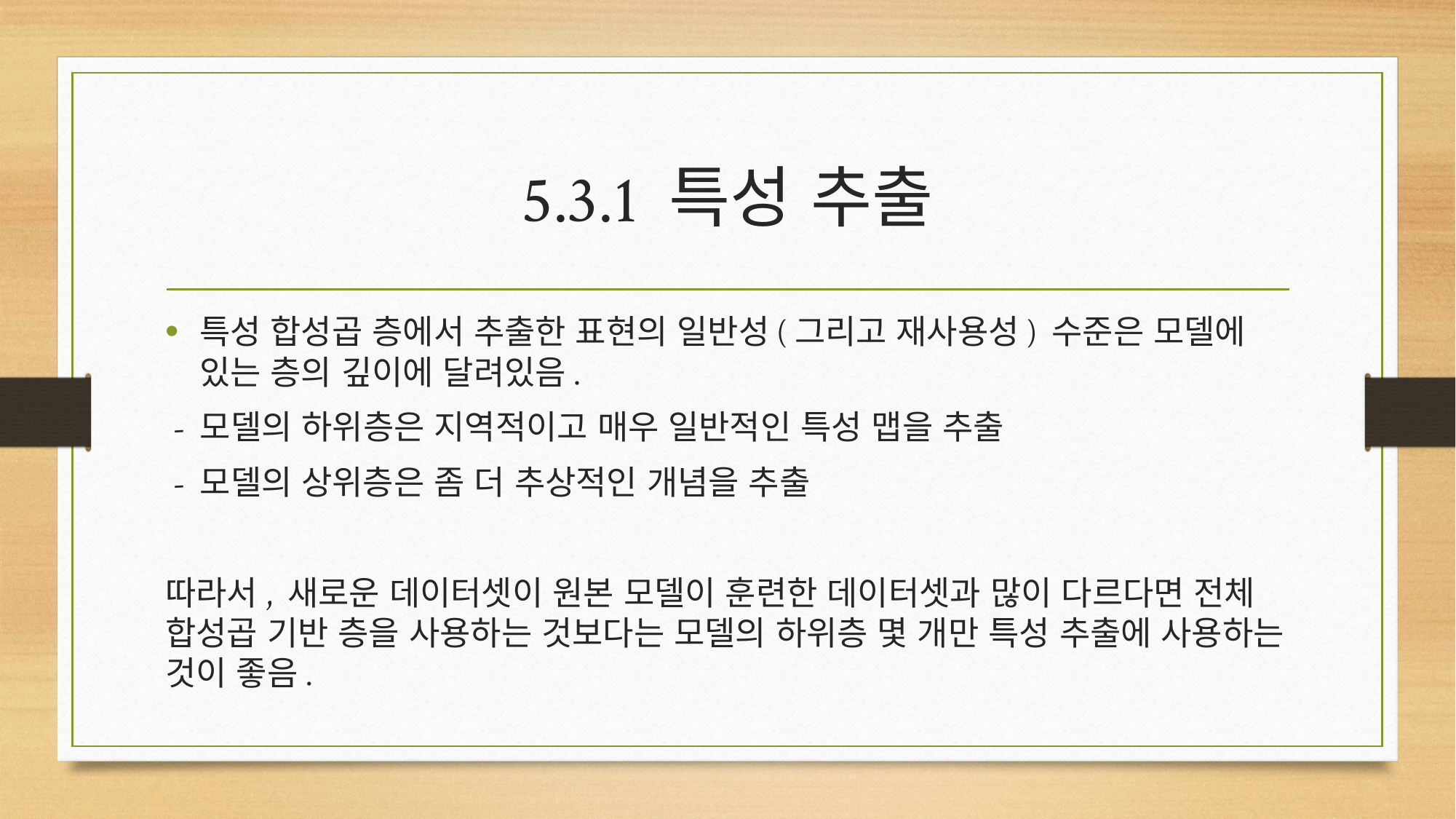

# 5.3.1 특성 추출
특성 합성곱 층에서 추출한 표현의 일반성(그리고 재사용성) 수준은 모델에 있는 층의 깊이에 달려있음.
 - 모델의 하위층은 지역적이고 매우 일반적인 특성 맵을 추출
 - 모델의 상위층은 좀 더 추상적인 개념을 추출

따라서, 새로운 데이터셋이 원본 모델이 훈련한 데이터셋과 많이 다르다면 전체 합성곱 기반 층을 사용하는 것보다는 모델의 하위층 몇 개만 특성 추출에 사용하는 것이 좋음.